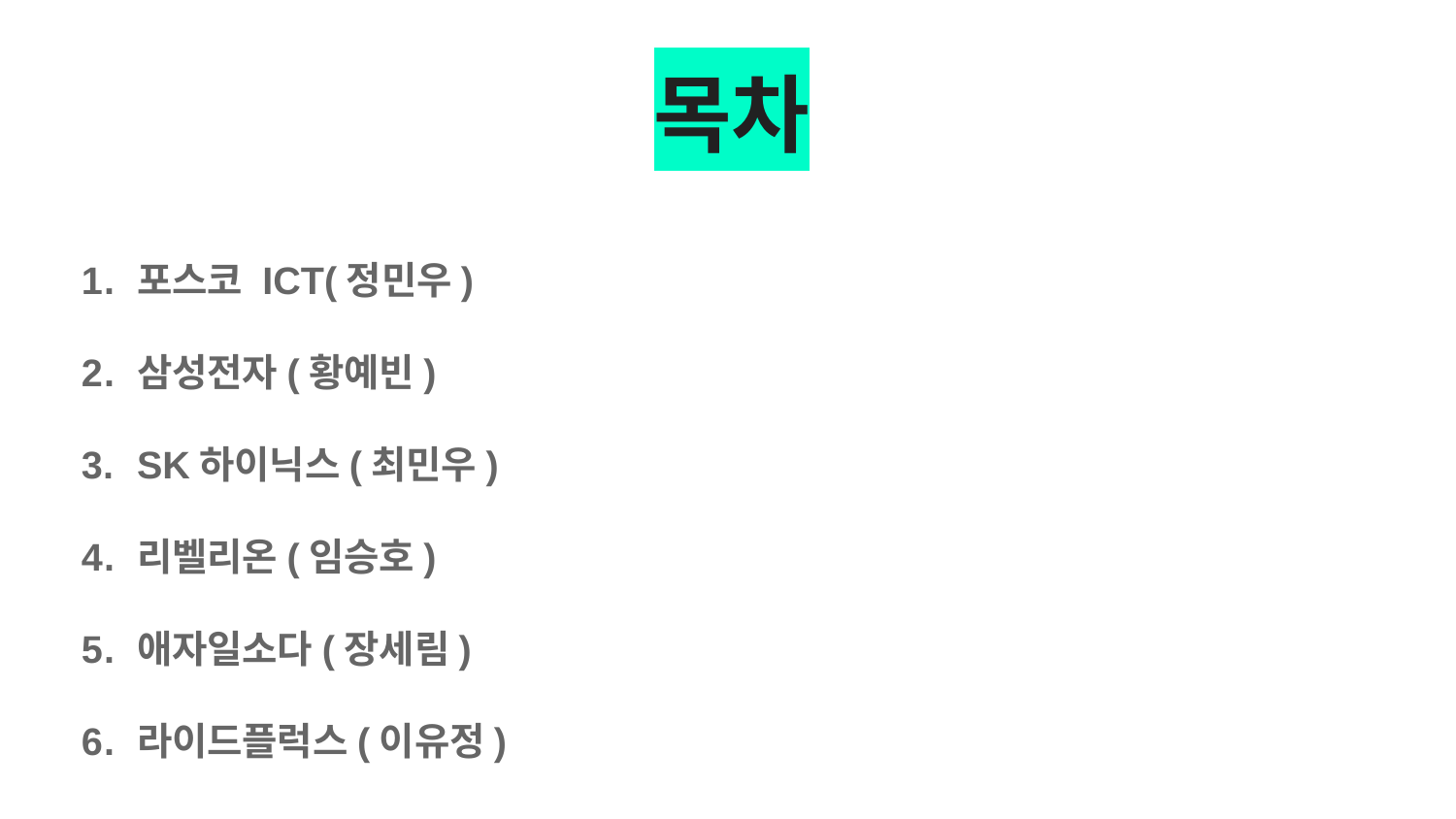

# 목차
포스코 ICT(정민우)
삼성전자(황예빈)
SK하이닉스(최민우)
리벨리온(임승호)
애자일소다(장세림)
라이드플럭스(이유정)